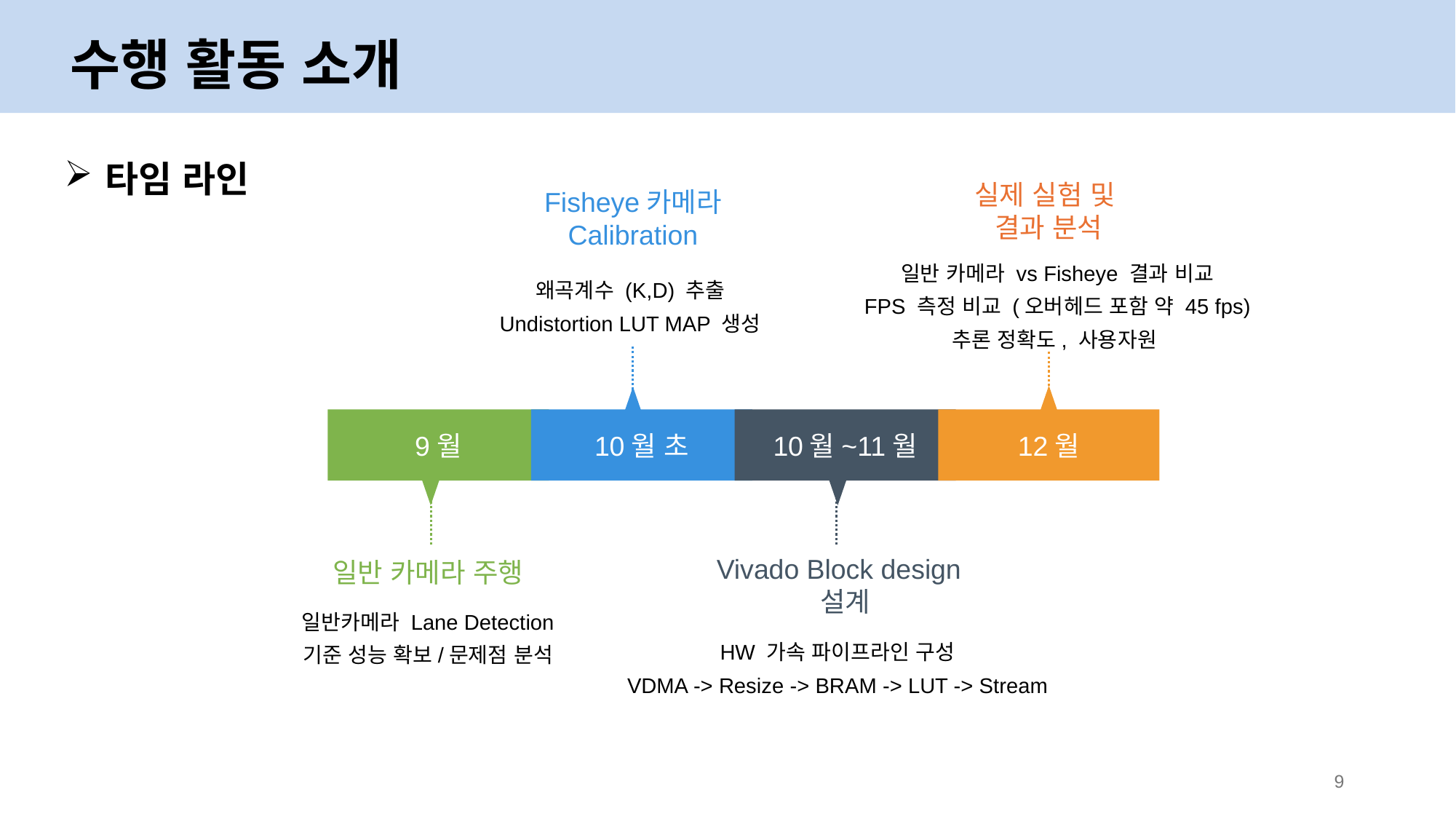

수행 활동 소개
타임 라인
실제 실험 및
결과 분석
Fisheye카메라 Calibration
일반 카메라 vs Fisheye 결과 비교
FPS 측정 비교 (오버헤드 포함 약 45 fps)
추론 정확도, 사용자원
왜곡계수 (K,D) 추출
Undistortion LUT MAP 생성

9월
10월 초
10월~11월
12월

Vivado Block design
 설계
일반 카메라 주행
일반카메라 Lane Detection
기준 성능 확보/문제점 분석
HW 가속 파이프라인 구성
VDMA -> Resize -> BRAM -> LUT -> Stream
9